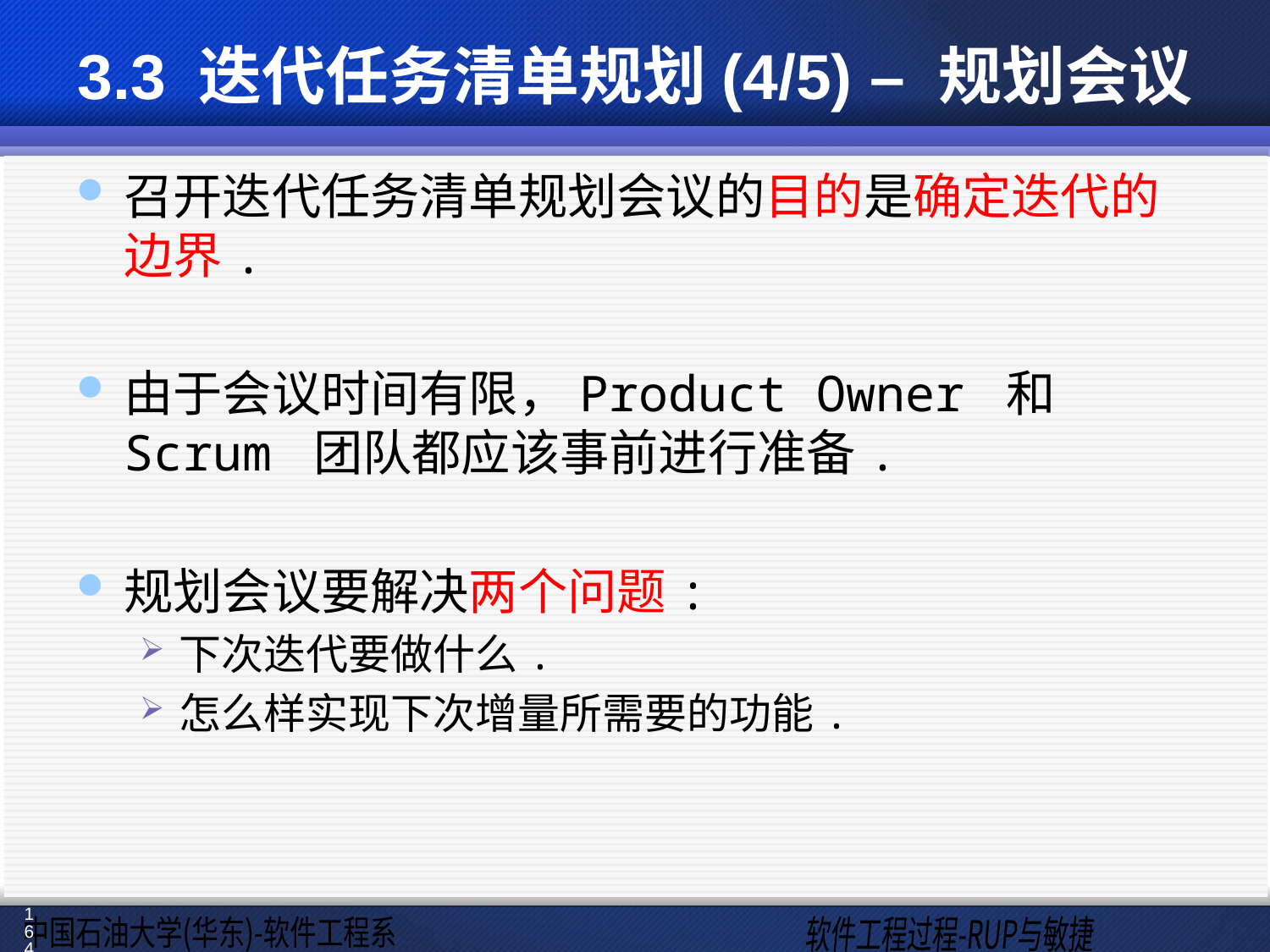

# 3.3 迭代任务清单规划(4/5) – 规划会议
召开迭代任务清单规划会议的目的是确定迭代的边界.

由于会议时间有限，Product Owner 和Scrum 团队都应该事前进行准备.

规划会议要解决两个问题:
下次迭代要做什么.
怎么样实现下次增量所需要的功能.
164